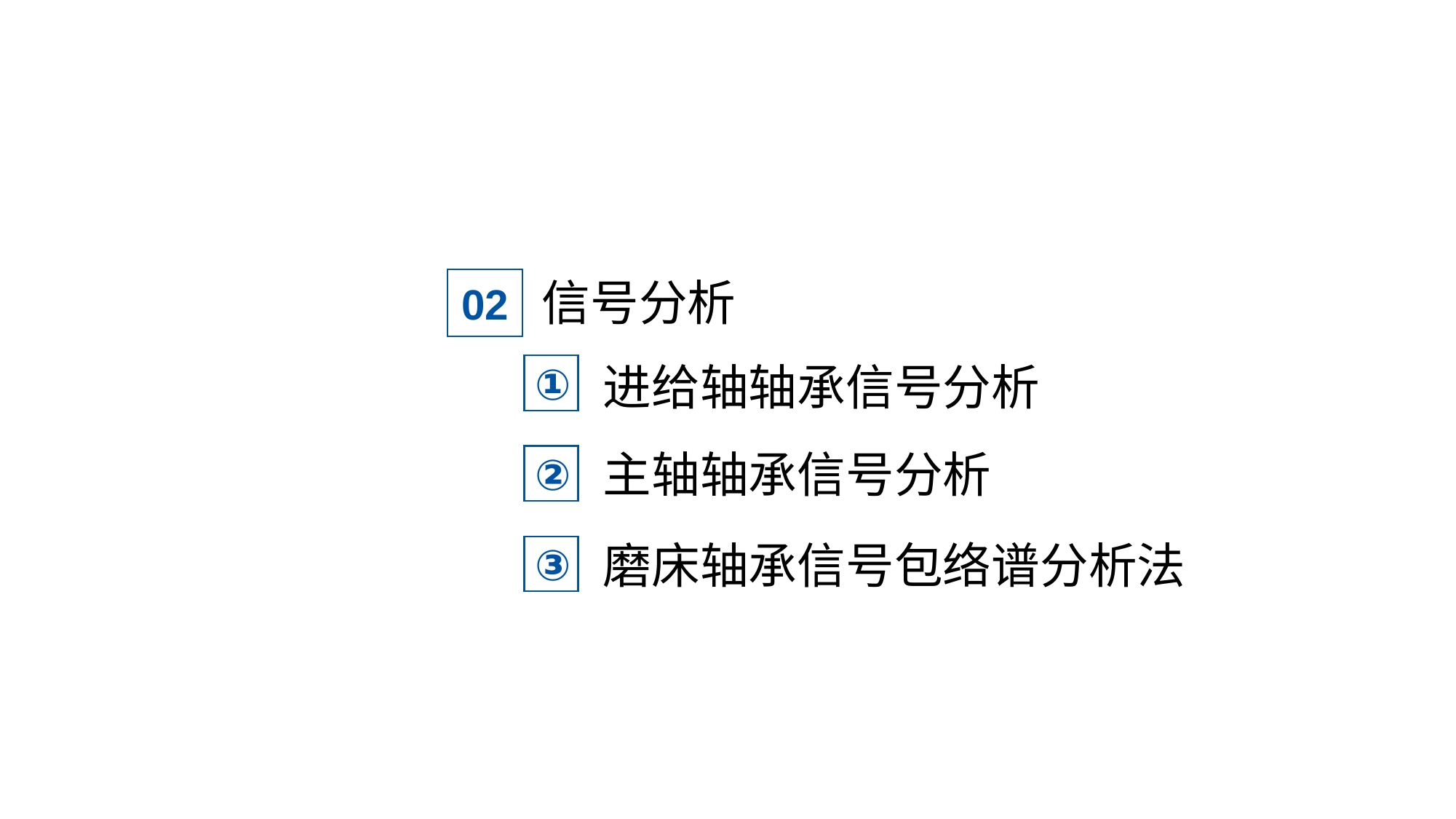

信号分析
02
进给轴轴承信号分析
①

主轴轴承信号分析
②
磨床轴承信号包络谱分析法
③